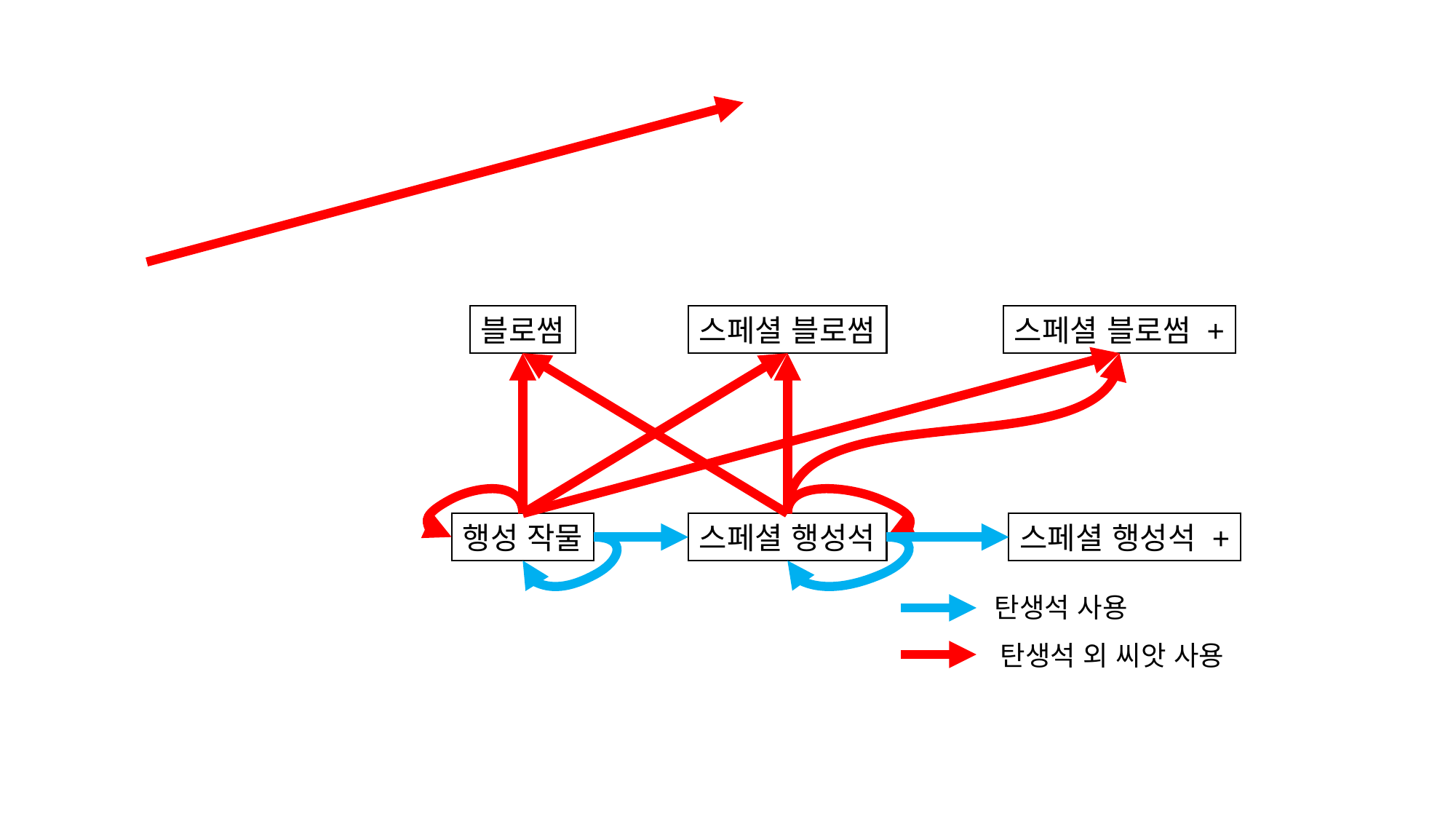

블로썸
스페셜 블로썸 +
스페셜 블로썸
스페셜 행성석 +
행성 작물
스페셜 행성석
탄생석 사용
탄생석 외 씨앗 사용